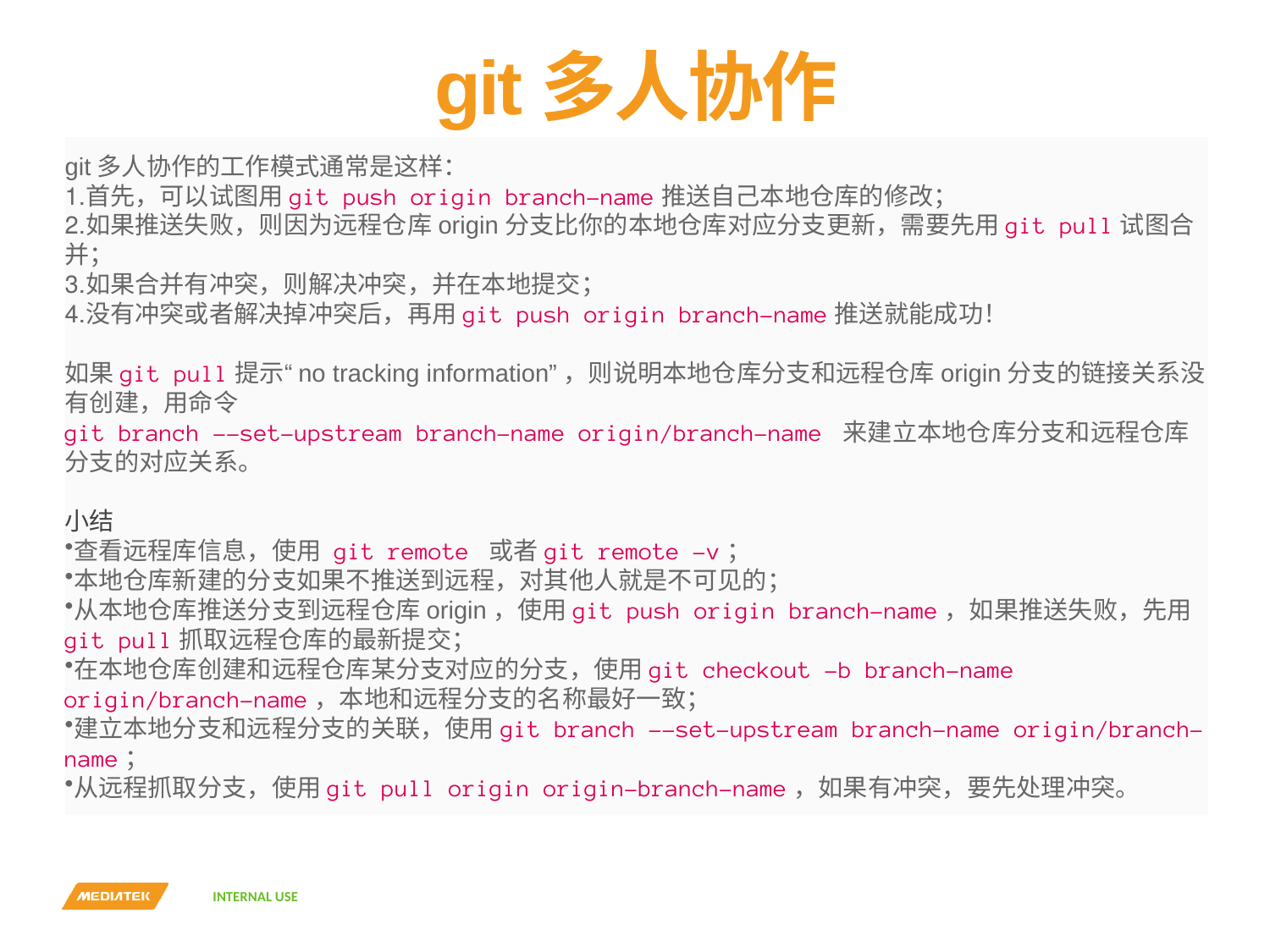

# git多人协作
git多人协作的工作模式通常是这样：
首先，可以试图用git push origin branch-name推送自己本地仓库的修改；
如果推送失败，则因为远程仓库origin分支比你的本地仓库对应分支更新，需要先用git pull试图合并；
如果合并有冲突，则解决冲突，并在本地提交；
没有冲突或者解决掉冲突后，再用git push origin branch-name推送就能成功！

如果git pull提示“no tracking information”，则说明本地仓库分支和远程仓库origin分支的链接关系没有创建，用命令
git branch --set-upstream branch-name origin/branch-name 来建立本地仓库分支和远程仓库分支的对应关系。

小结
查看远程库信息，使用 git remote 或者git remote -v；
本地仓库新建的分支如果不推送到远程，对其他人就是不可见的；
从本地仓库推送分支到远程仓库origin，使用git push origin branch-name，如果推送失败，先用git pull抓取远程仓库的最新提交；
在本地仓库创建和远程仓库某分支对应的分支，使用git checkout -b branch-name origin/branch-name，本地和远程分支的名称最好一致；
建立本地分支和远程分支的关联，使用git branch --set-upstream branch-name origin/branch-name；
从远程抓取分支，使用git pull origin origin-branch-name，如果有冲突，要先处理冲突。